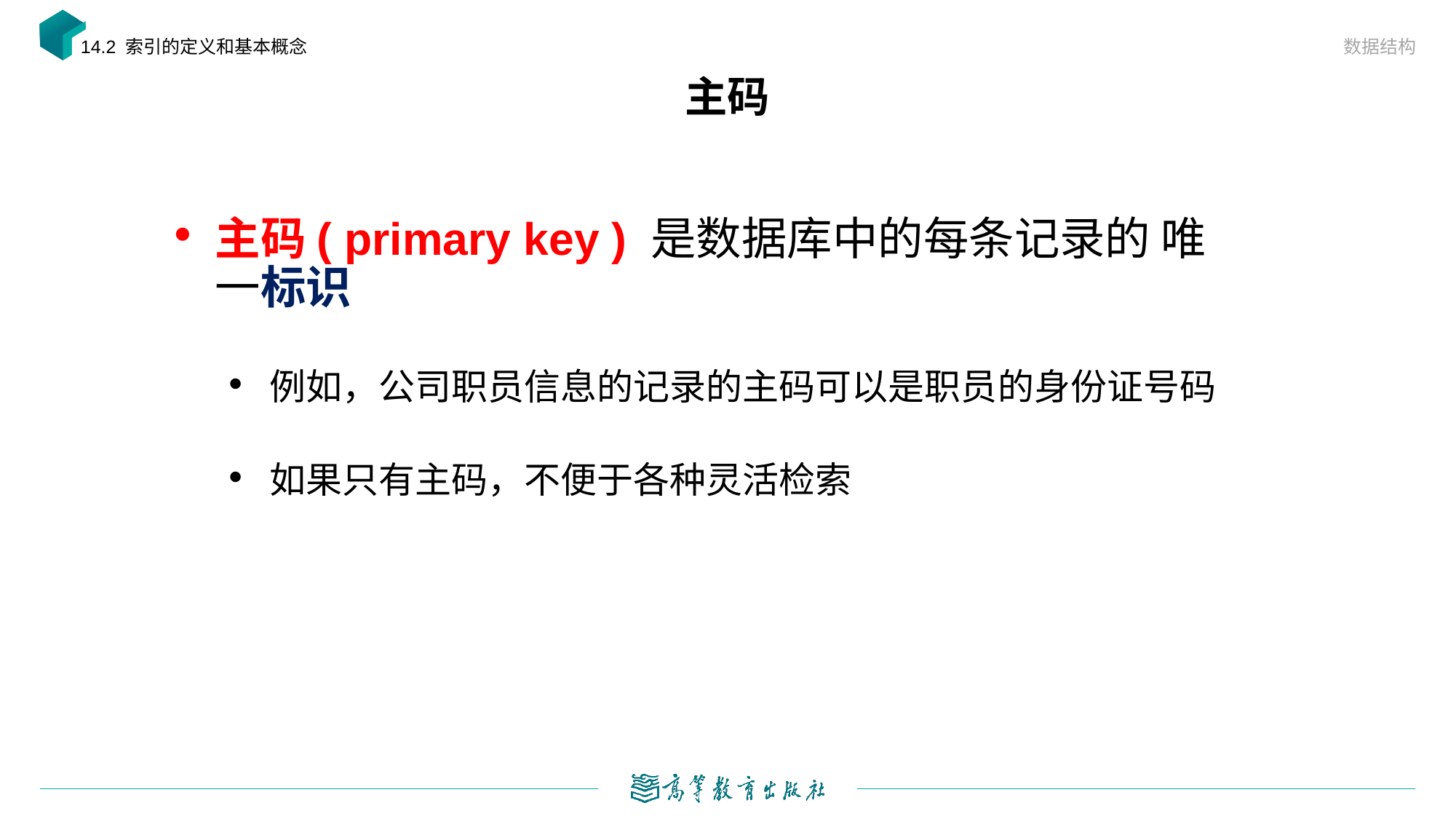

数据结构
14.2 索引的定义和基本概念
# 主码
主码( primary key ) 是数据库中的每条记录的 唯一标识

例如，公司职员信息的记录的主码可以是职员的身份证号码

如果只有主码，不便于各种灵活检索